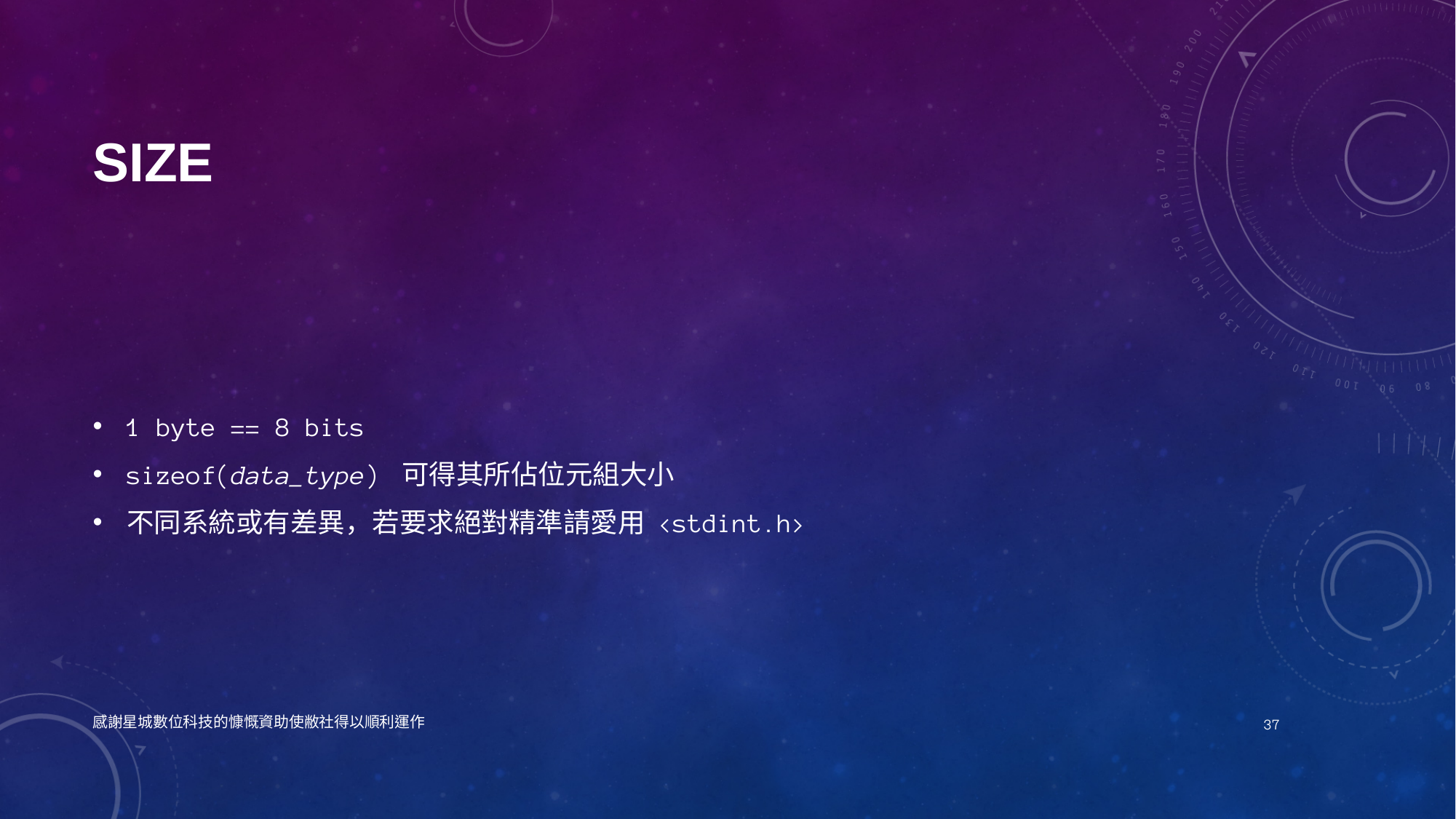

# Size
1 byte == 8 bits
sizeof(data_type) 可得其所佔位元組大小
不同系統或有差異，若要求絕對精準請愛用 <stdint.h>
感謝星城數位科技的慷慨資助使敝社得以順利運作
37